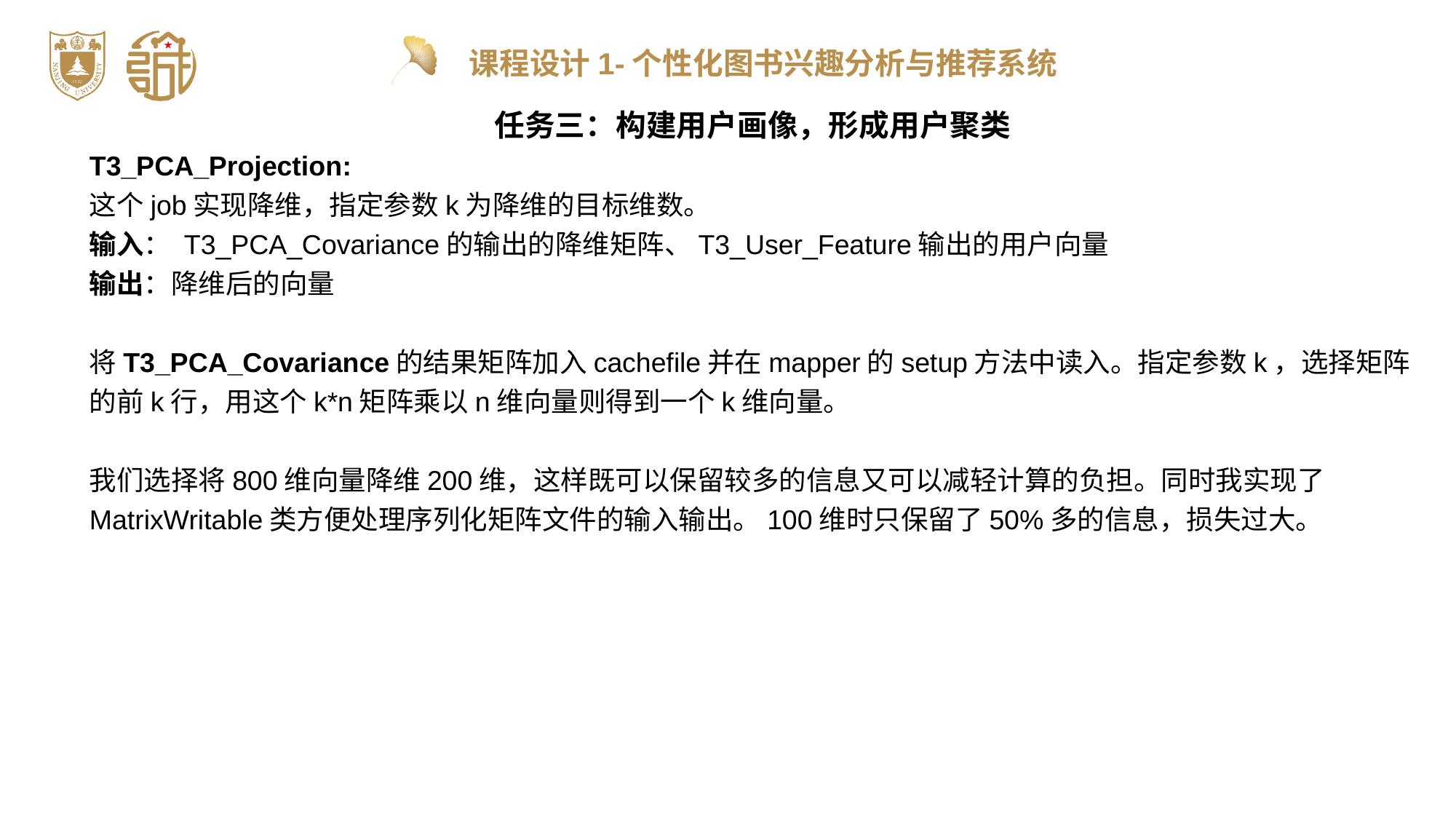

任务三：构建用户画像，形成用户聚类
T3_PCA_Projection:
这个job实现降维，指定参数k为降维的目标维数。
输入： T3_PCA_Covariance的输出的降维矩阵、T3_User_Feature输出的用户向量
输出：降维后的向量

将T3_PCA_Covariance的结果矩阵加入cachefile并在mapper的setup方法中读入。指定参数k，选择矩阵的前k行，用这个k*n矩阵乘以n维向量则得到一个k维向量。

我们选择将800维向量降维200维，这样既可以保留较多的信息又可以减轻计算的负担。同时我实现了MatrixWritable类方便处理序列化矩阵文件的输入输出。100维时只保留了50%多的信息，损失过大。